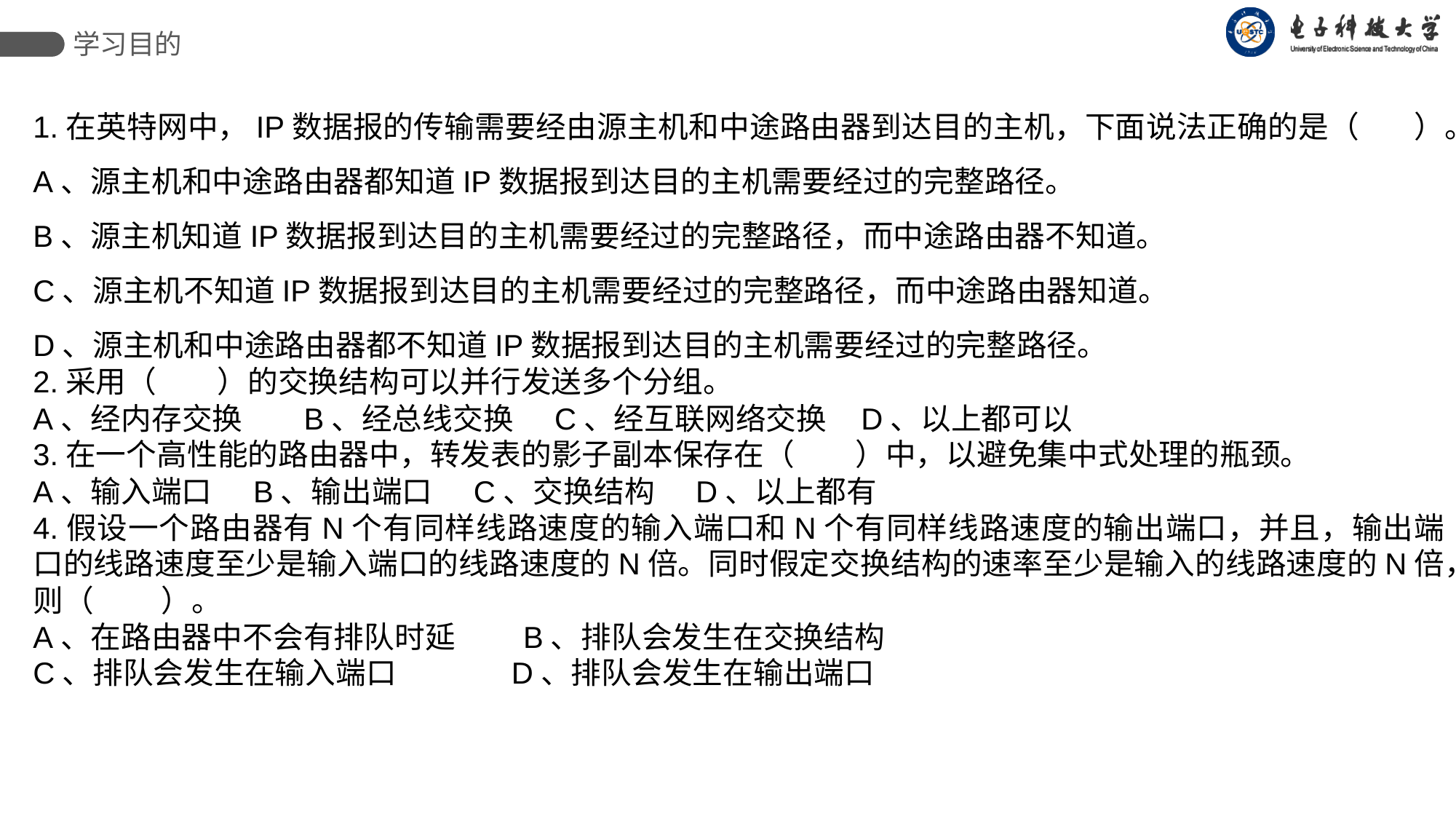

学习目的
1.在英特网中，IP数据报的传输需要经由源主机和中途路由器到达目的主机，下面说法正确的是（        ）。
A、源主机和中途路由器都知道IP数据报到达目的主机需要经过的完整路径。
B、源主机知道IP数据报到达目的主机需要经过的完整路径，而中途路由器不知道。
C、源主机不知道IP数据报到达目的主机需要经过的完整路径，而中途路由器知道。
D、源主机和中途路由器都不知道IP数据报到达目的主机需要经过的完整路径。
2.采用（         ）的交换结构可以并行发送多个分组。
A、经内存交换        B、经总线交换     C、经互联网络交换    D、以上都可以
3.在一个高性能的路由器中，转发表的影子副本保存在（         ）中，以避免集中式处理的瓶颈。
A、输入端口     B、输出端口     C、交换结构     D、以上都有
4.假设一个路由器有N个有同样线路速度的输入端口和N个有同样线路速度的输出端口，并且，输出端口的线路速度至少是输入端口的线路速度的N倍。同时假定交换结构的速率至少是输入的线路速度的N倍，则（          ）。
A、在路由器中不会有排队时延         B、排队会发生在交换结构
C、排队会发生在输入端口                D、排队会发生在输出端口